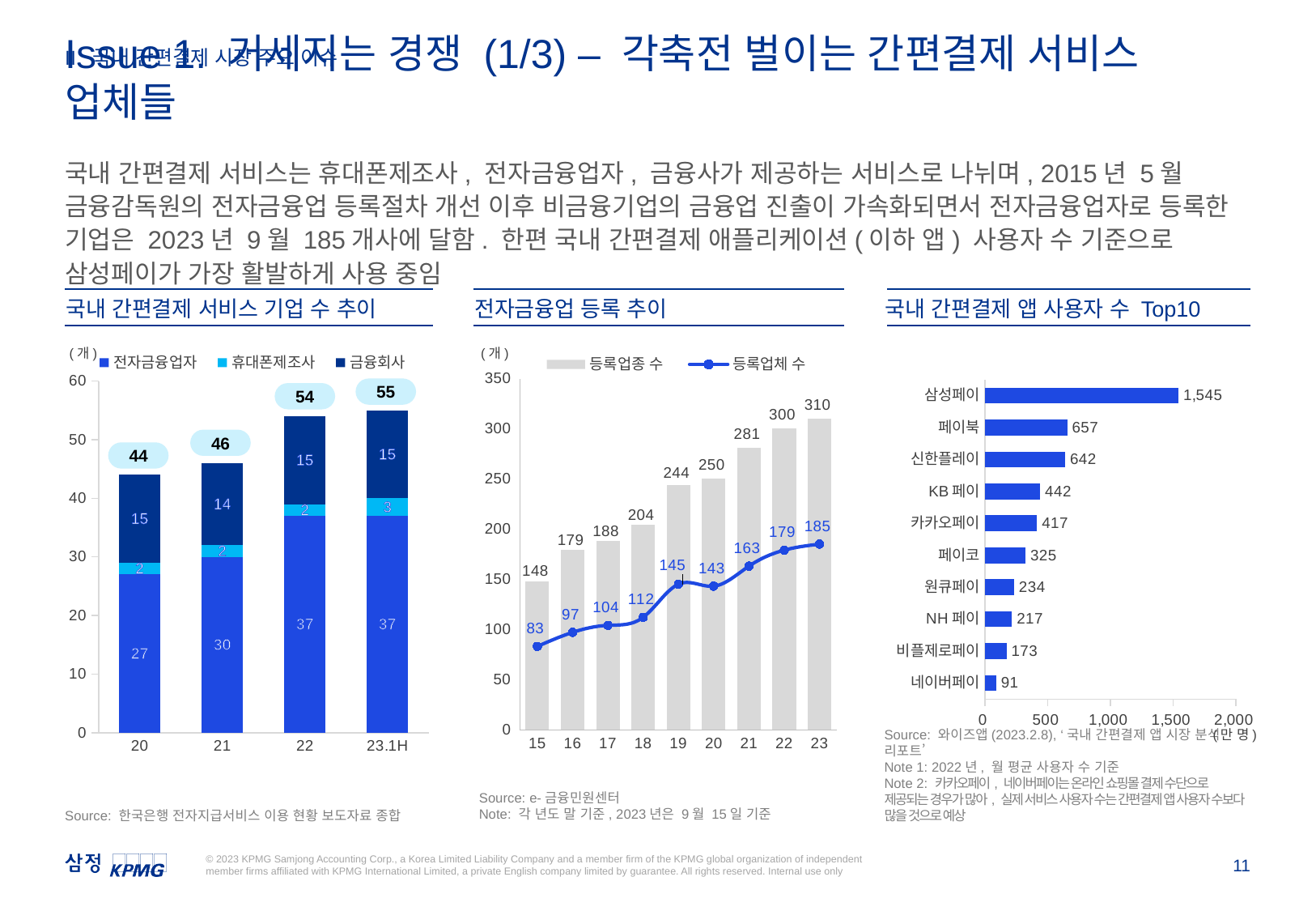

II. 국내 간편결제 시장 주요 이슈
Issue 1. 거세지는 경쟁 (1/3) – 각축전 벌이는 간편결제 서비스 업체들
국내 간편결제 서비스는 휴대폰제조사, 전자금융업자, 금융사가 제공하는 서비스로 나뉘며, 2015년 5월 금융감독원의 전자금융업 등록절차 개선 이후 비금융기업의 금융업 진출이 가속화되면서 전자금융업자로 등록한 기업은 2023년 9월 185개사에 달함. 한편 국내 간편결제 애플리케이션(이하 앱) 사용자 수 기준으로 삼성페이가 가장 활발하게 사용 중임
국내 간편결제 서비스 기업 수 추이
전자금융업 등록 추이
국내 간편결제 앱 사용자 수 Top10

### Chart

| Category | 전자금융업자 | 휴대폰제조사 | 금융회사 |
|---|---|---|---|
| 20 | 27.0 | 2.0 | 15.0 |
| 21 | 30.0 | 2.0 | 14.0 |
| 22 | 37.0 | 2.0 | 15.0 |
| 23.1H | 37.0 | 3.0 | 15.0 |

### Chart

| Category | 등록업종 수 | 등록업체 수 |
|---|---|---|
| 15 | 148.0 | 83.0 |
| 16 | 179.0 | 97.0 |
| 17 | 188.0 | 104.0 |
| 18 | 204.0 | 112.0 |
| 19 | 244.0 | 145.0 |
| 20 | 250.0 | 143.0 |
| 21 | 281.0 | 163.0 |
| 22 | 300.0 | 179.0 |
| 23 | 310.0 | 185.0 |
(개)
(개)

### Chart

| Category | 월평균 사용자 수(만명) |
|---|---|
| 네이버페이 | 91.0 |
| 비플제로페이 | 173.0 |
| NH페이 | 217.0 |
| 원큐페이 | 234.0 |
| 페이코 | 325.0 |
| 카카오페이 | 417.0 |
| KB페이 | 442.0 |
| 신한플레이 | 642.0 |
| 페이북 | 657.0 |
| 삼성페이 | 1545.0 |
55
54
46
44
(만 명)
Source: 와이즈앱(2023.2.8), ‘국내 간편결제 앱 시장 분석 리포트’
Note 1: 2022년, 월 평균 사용자 수 기준
Note 2: 카카오페이, 네이버페이는 온라인 쇼핑몰 결제 수단으로 제공되는 경우가 많아, 실제 서비스 사용자 수는 간편결제 앱 사용자 수보다 많을 것으로 예상
Source: e-금융민원센터
Note: 각 년도 말 기준, 2023년은 9월 15일 기준
Source: 한국은행 전자지급서비스 이용 현황 보도자료 종합